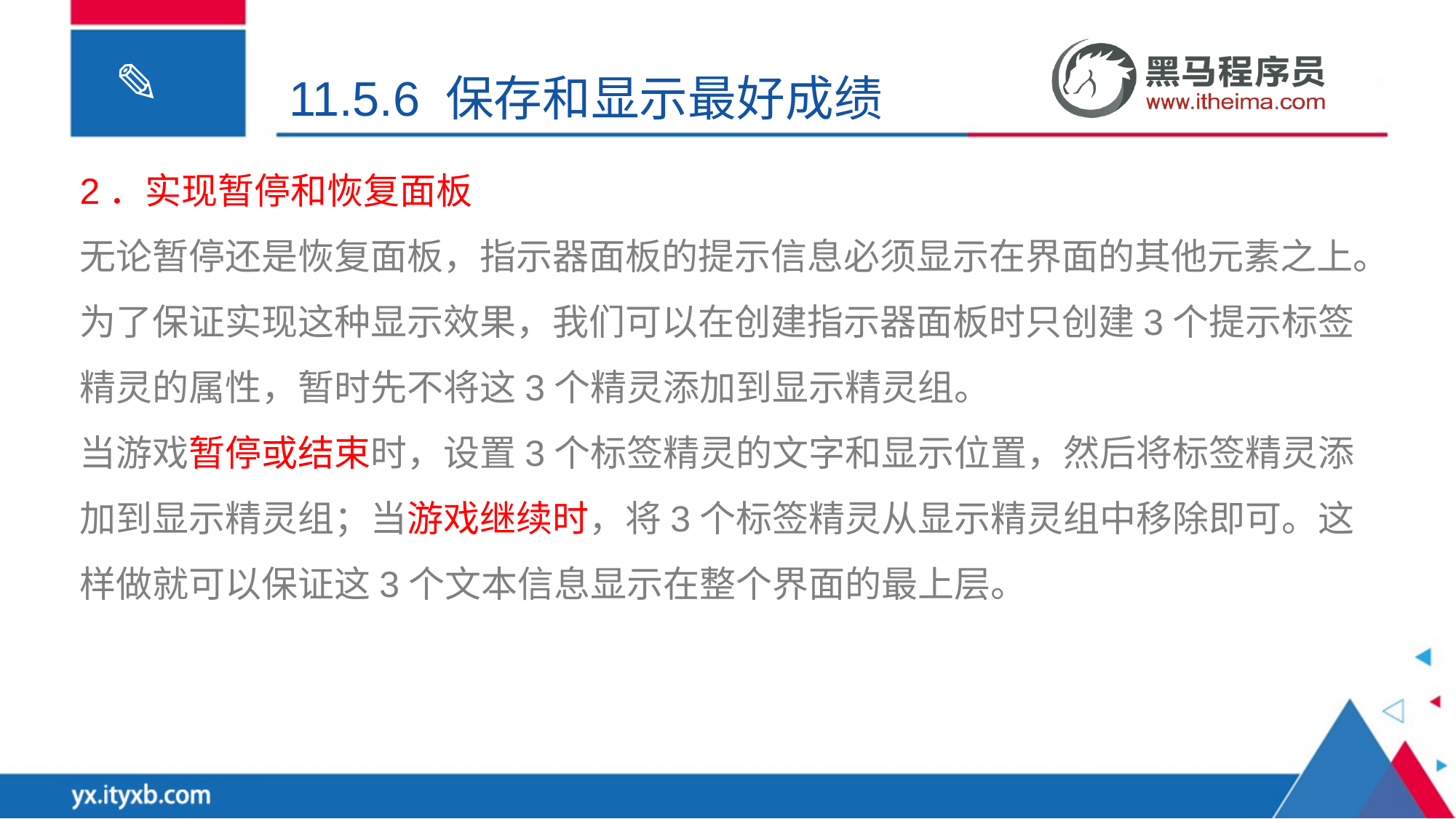

11.5.6 保存和显示最好成绩
2．实现暂停和恢复面板
无论暂停还是恢复面板，指示器面板的提示信息必须显示在界面的其他元素之上。为了保证实现这种显示效果，我们可以在创建指示器面板时只创建3个提示标签精灵的属性，暂时先不将这3个精灵添加到显示精灵组。
当游戏暂停或结束时，设置3个标签精灵的文字和显示位置，然后将标签精灵添加到显示精灵组；当游戏继续时，将3个标签精灵从显示精灵组中移除即可。这样做就可以保证这3个文本信息显示在整个界面的最上层。